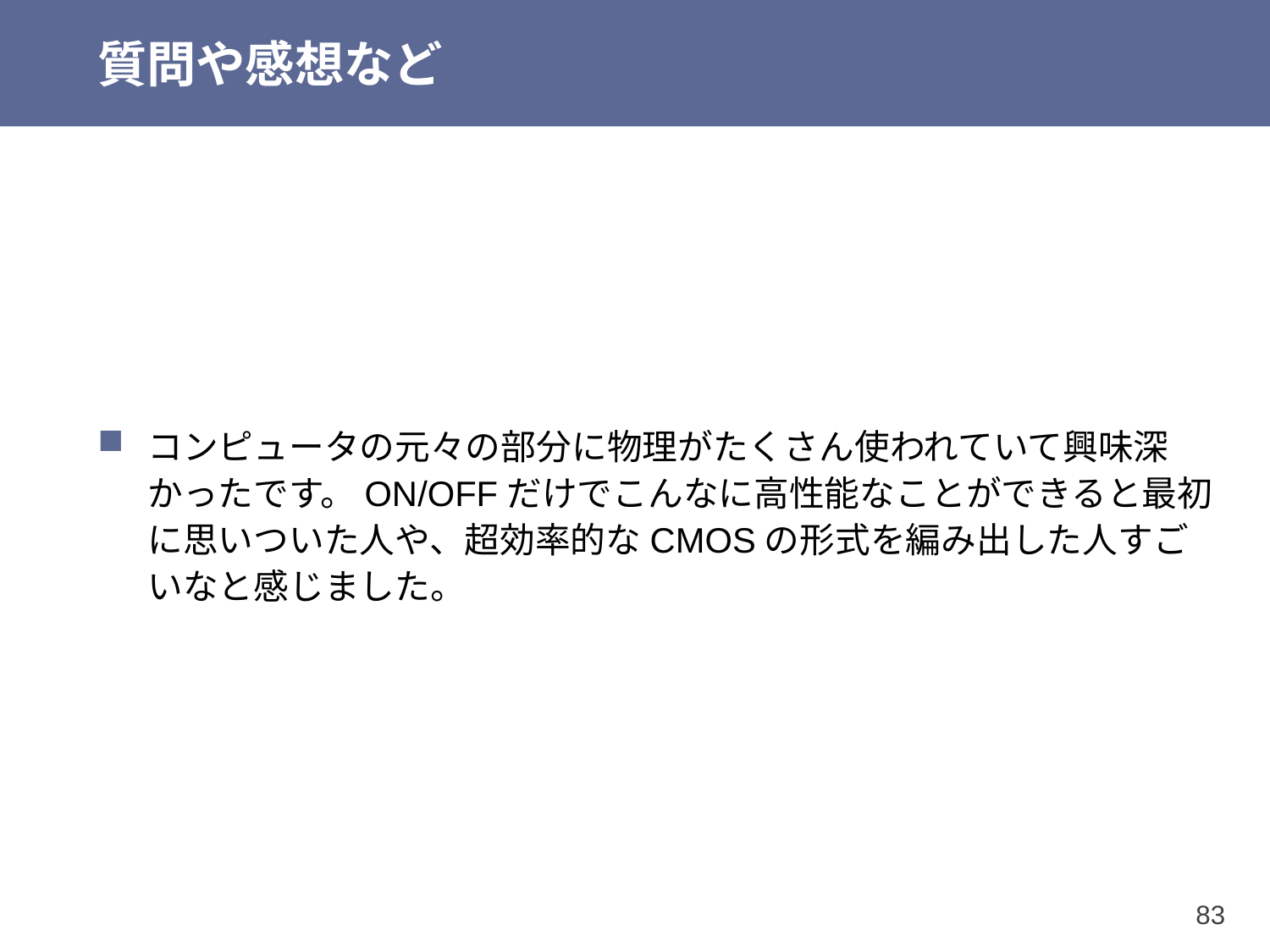

# 質問や感想など
コンピュータの元々の部分に物理がたくさん使われていて興味深かったです。ON/OFFだけでこんなに高性能なことができると最初に思いついた人や、超効率的なCMOSの形式を編み出した人すごいなと感じました。